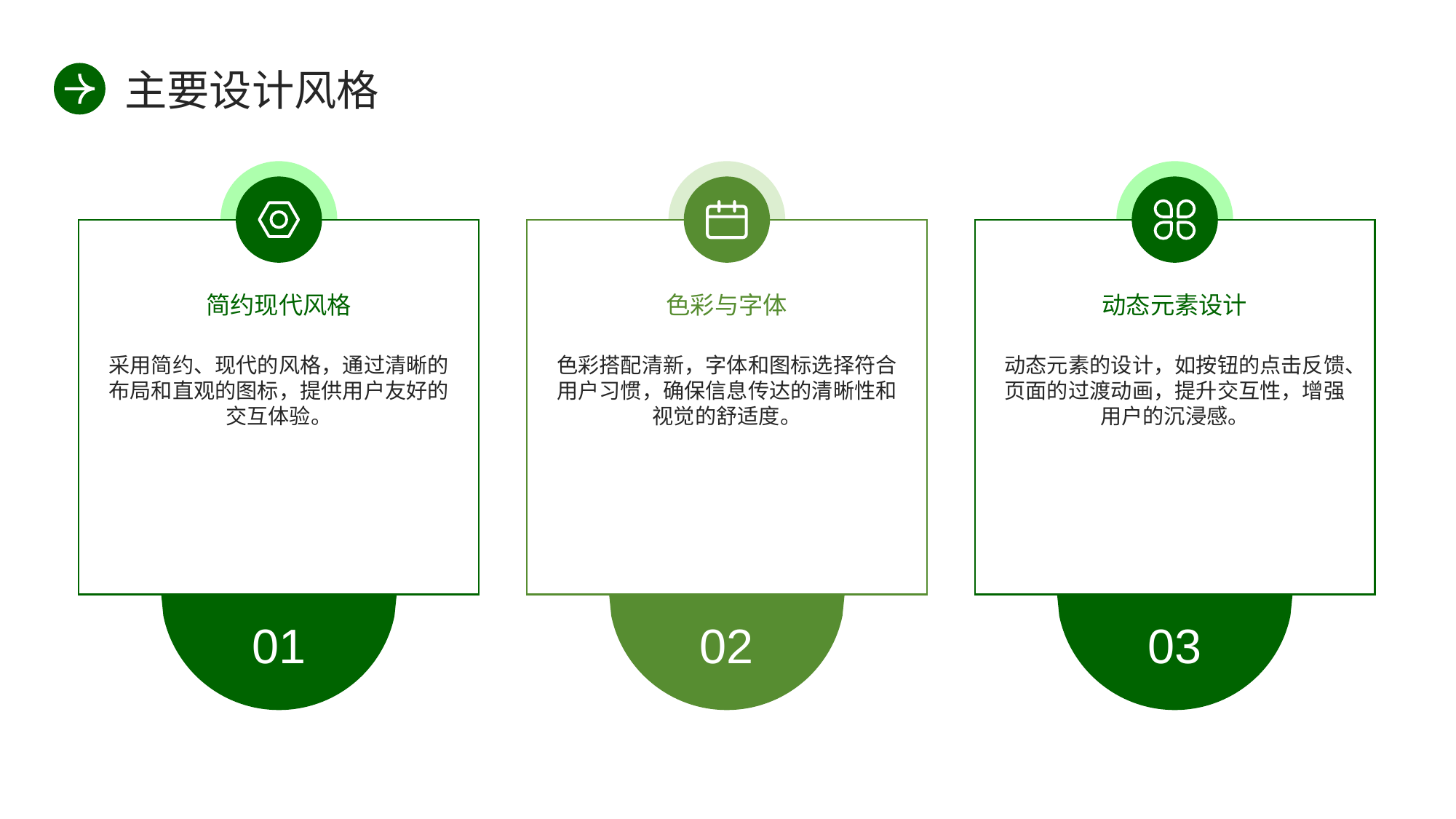

主要设计风格

简约现代风格
色彩与字体
动态元素设计
采用简约、现代的风格，通过清晰的布局和直观的图标，提供用户友好的交互体验。
色彩搭配清新，字体和图标选择符合用户习惯，确保信息传达的清晰性和视觉的舒适度。
动态元素的设计，如按钮的点击反馈、页面的过渡动画，提升交互性，增强用户的沉浸感。

01
02
03